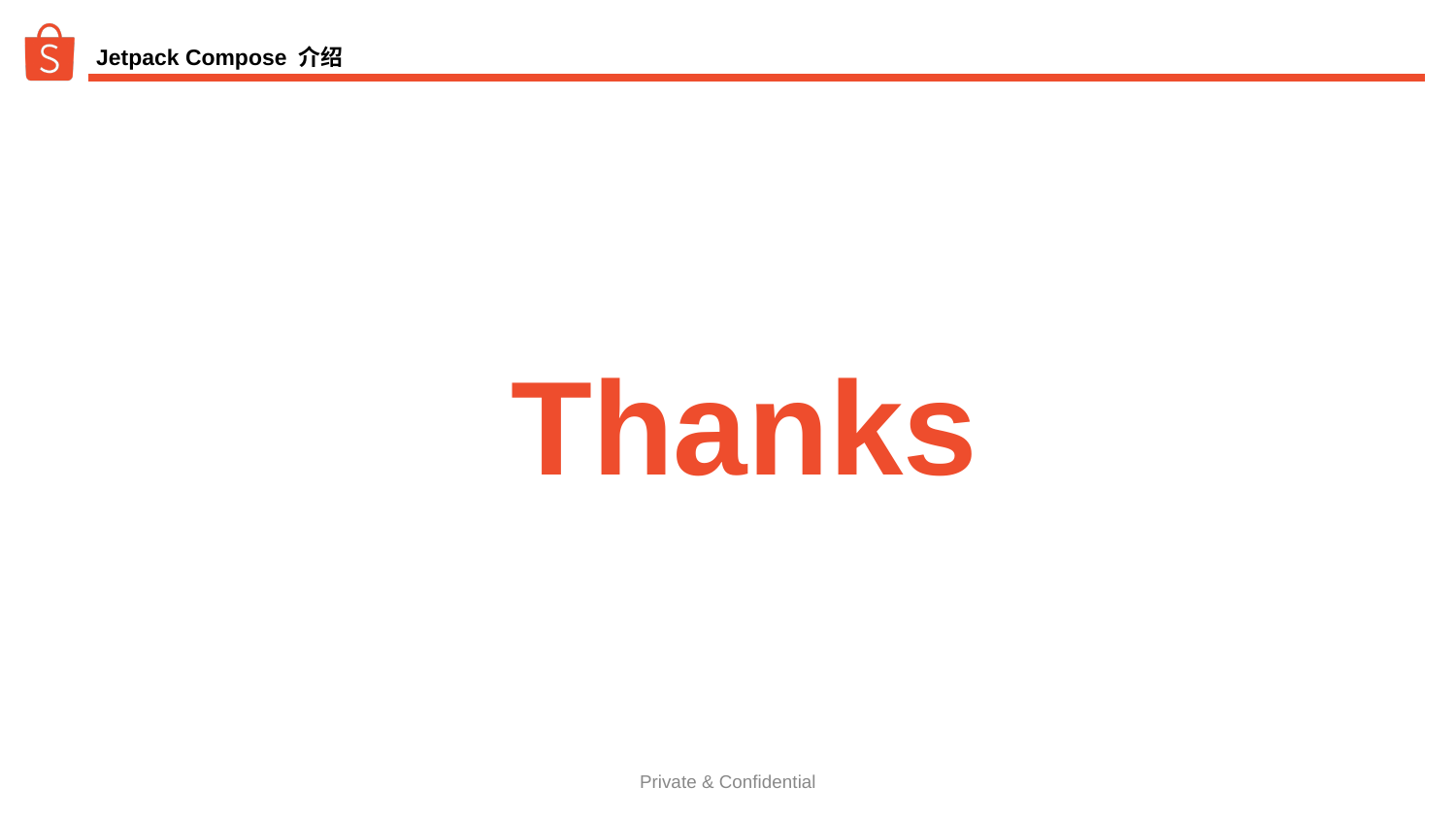

# Jetpack Compose 介绍
Thanks
Private & Confidential
29